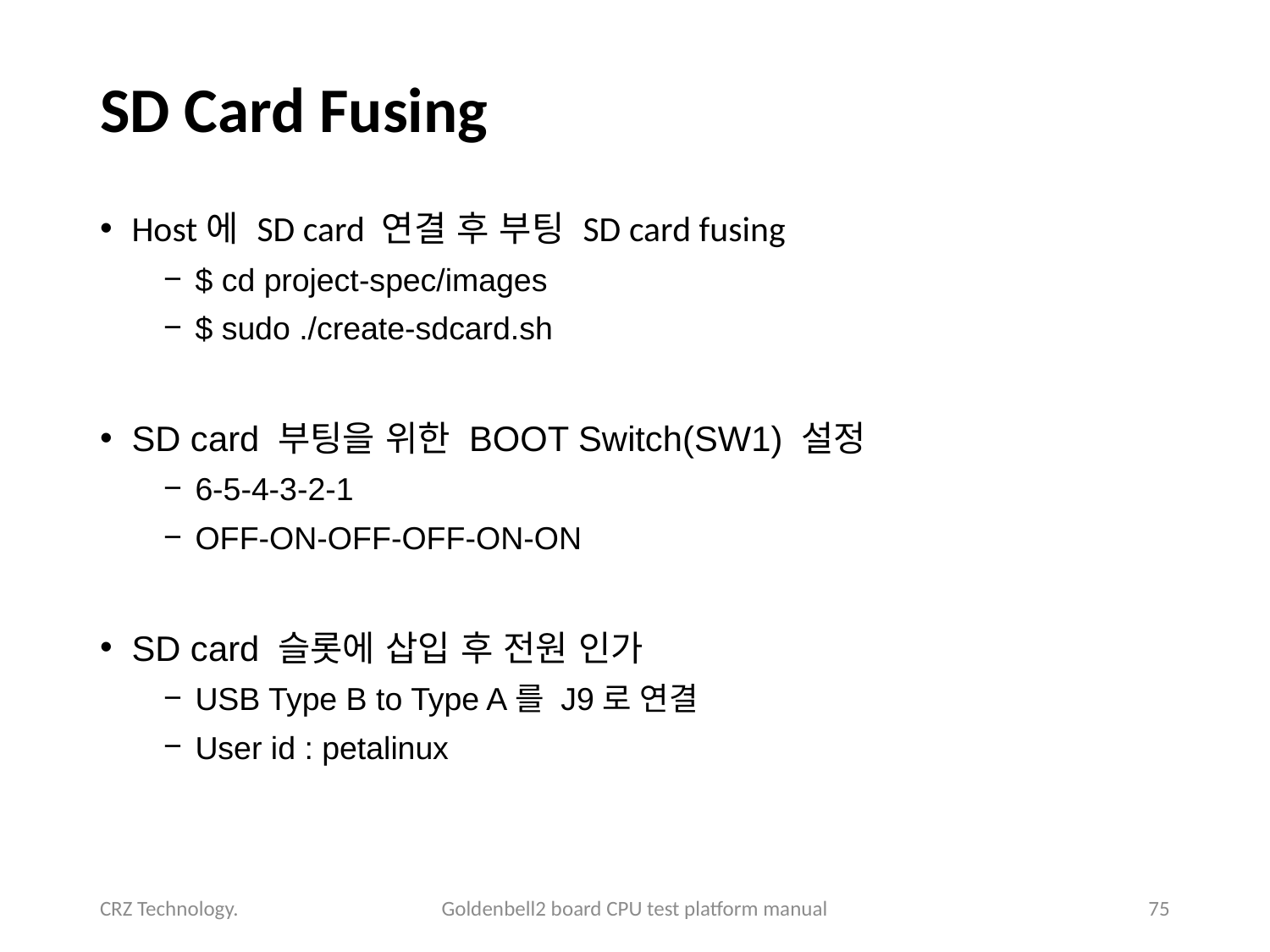

# SD Card Fusing
Host에 SD card 연결 후 부팅 SD card fusing
$ cd project-spec/images
$ sudo ./create-sdcard.sh

SD card 부팅을 위한 BOOT Switch(SW1) 설정
6-5-4-3-2-1
OFF-ON-OFF-OFF-ON-ON

SD card 슬롯에 삽입 후 전원 인가
USB Type B to Type A를 J9로 연결
User id : petalinux

CRZ Technology.
Goldenbell2 board CPU test platform manual
75